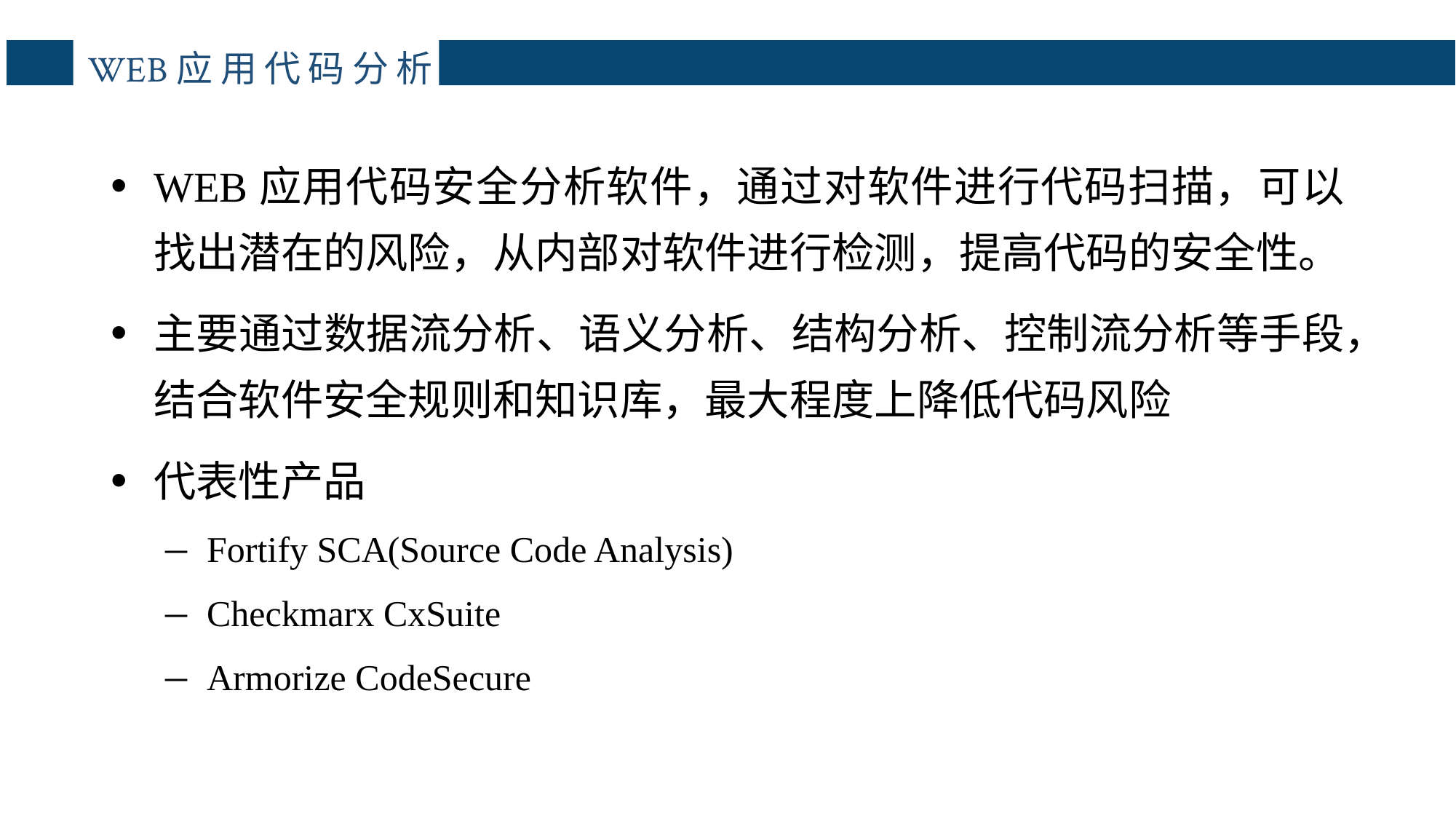

# WEB应用代码分析
WEB应用代码安全分析软件，通过对软件进行代码扫描，可以找出潜在的风险，从内部对软件进行检测，提高代码的安全性。
主要通过数据流分析、语义分析、结构分析、控制流分析等手段，结合软件安全规则和知识库，最大程度上降低代码风险
代表性产品
Fortify SCA(Source Code Analysis)
Checkmarx CxSuite
Armorize CodeSecure